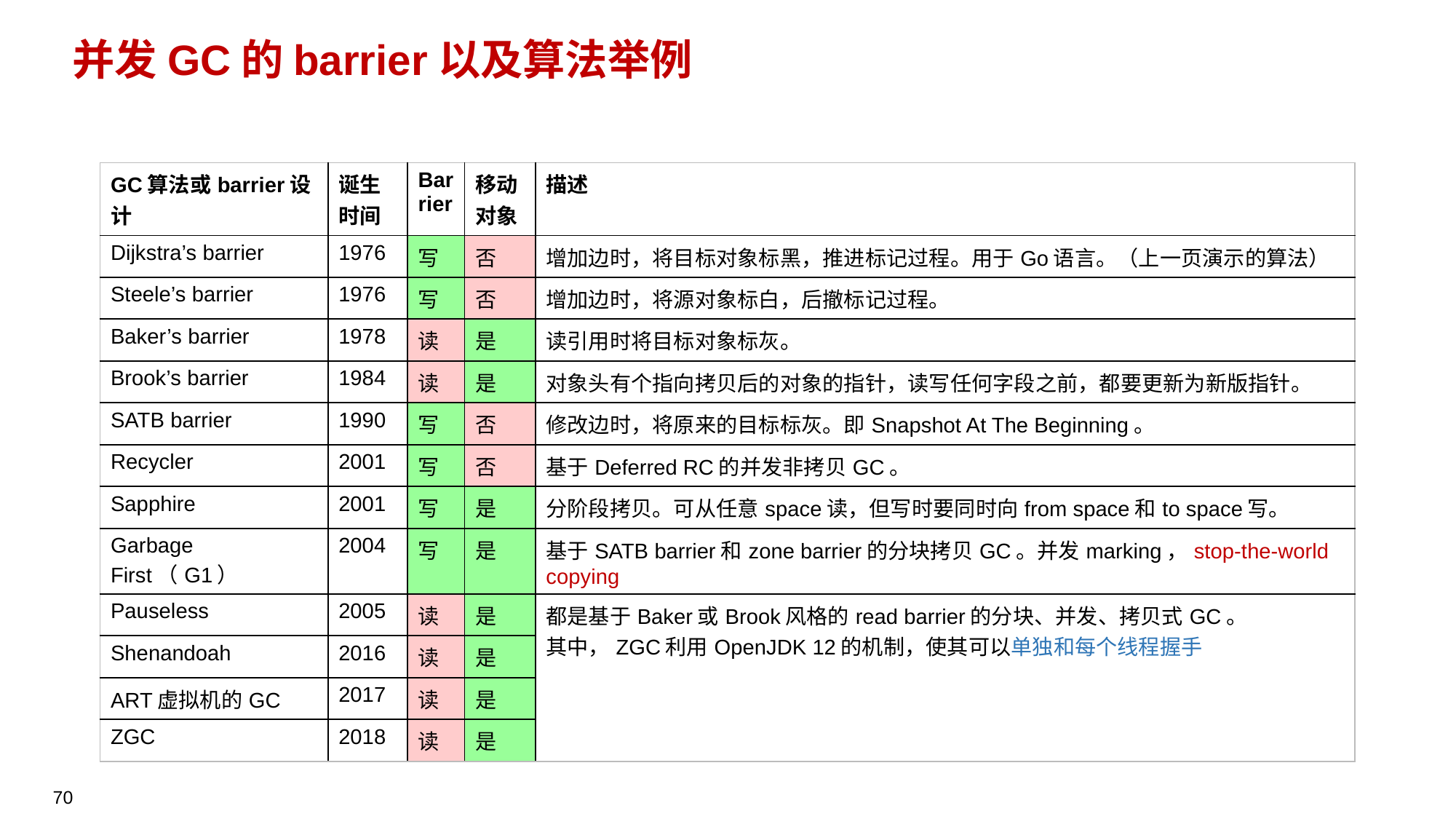

# 并发GC的barrier以及算法举例
| GC算法或barrier设计 | 诞生时间 | Barrier | 移动对象 | 描述 |
| --- | --- | --- | --- | --- |
| Dijkstra’s barrier | 1976 | 写 | 否 | 增加边时，将目标对象标黑，推进标记过程。用于Go语言。（上一页演示的算法） |
| Steele’s barrier | 1976 | 写 | 否 | 增加边时，将源对象标白，后撤标记过程。 |
| Baker’s barrier | 1978 | 读 | 是 | 读引用时将目标对象标灰。 |
| Brook’s barrier | 1984 | 读 | 是 | 对象头有个指向拷贝后的对象的指针，读写任何字段之前，都要更新为新版指针。 |
| SATB barrier | 1990 | 写 | 否 | 修改边时，将原来的目标标灰。即Snapshot At The Beginning。 |
| Recycler | 2001 | 写 | 否 | 基于Deferred RC的并发非拷贝GC。 |
| Sapphire | 2001 | 写 | 是 | 分阶段拷贝。可从任意space读，但写时要同时向from space和to space写。 |
| Garbage First（G1） | 2004 | 写 | 是 | 基于SATB barrier和zone barrier的分块拷贝GC。并发marking，stop-the-world copying |
| Pauseless | 2005 | 读 | 是 | 都是基于Baker或Brook风格的read barrier的分块、并发、拷贝式GC。 其中，ZGC利用OpenJDK 12的机制，使其可以单独和每个线程握手 |
| Shenandoah | 2016 | 读 | 是 |  |
| ART虚拟机的GC | 2017 | 读 | 是 |  |
| ZGC | 2018 | 读 | 是 |  |